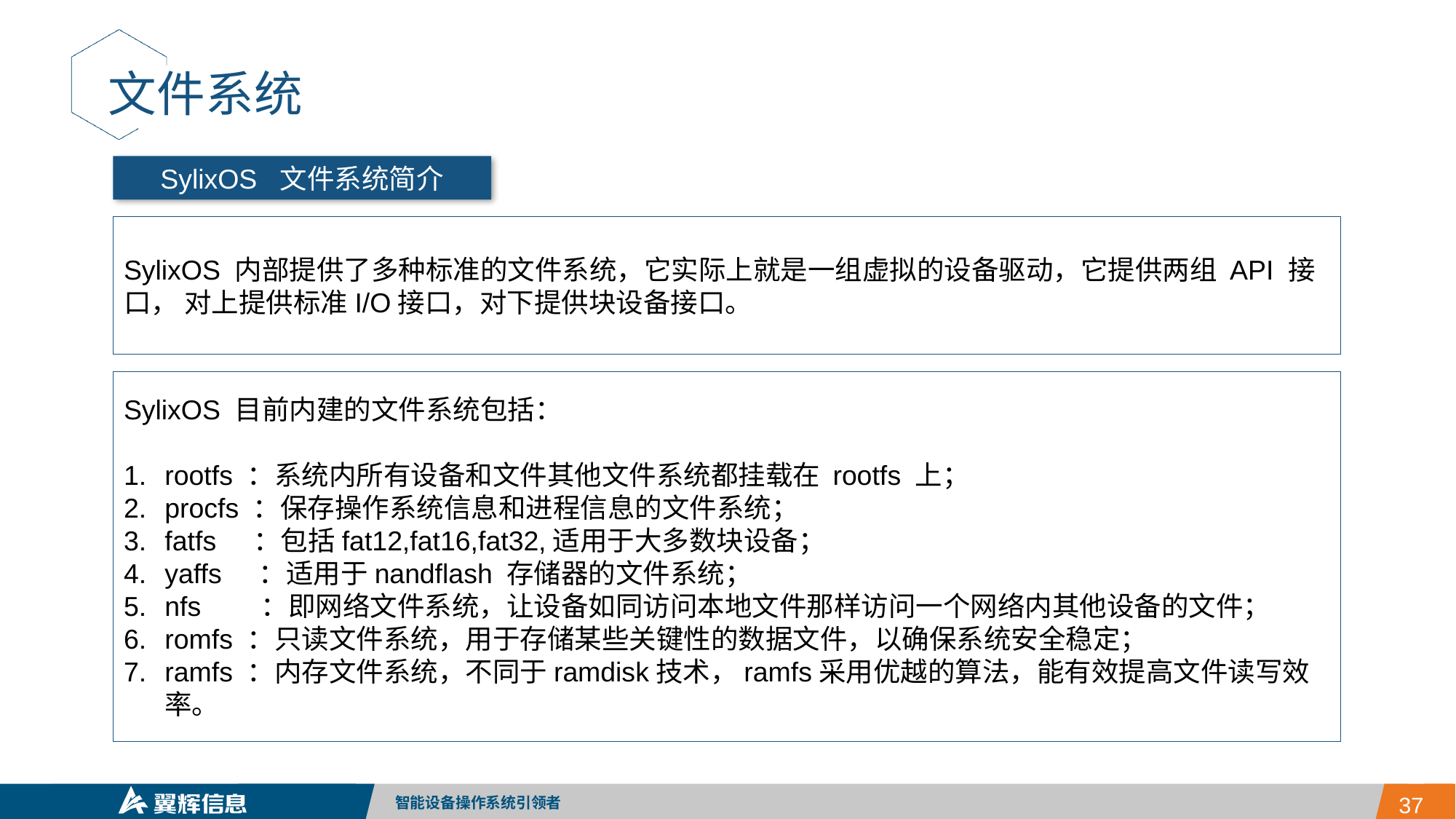

文件系统
SylixOS 文件系统简介
SylixOS 内部提供了多种标准的文件系统，它实际上就是一组虚拟的设备驱动，它提供两组 API 接口， 对上提供标准I/O接口，对下提供块设备接口。
SylixOS 目前内建的文件系统包括：

rootfs ：系统内所有设备和文件其他文件系统都挂载在 rootfs 上；
procfs ：保存操作系统信息和进程信息的文件系统；
fatfs    ：包括fat12,fat16,fat32,适用于大多数块设备；
yaffs    ：适用于nandflash 存储器的文件系统；
nfs       ：即网络文件系统，让设备如同访问本地文件那样访问一个网络内其他设备的文件；
romfs ：只读文件系统，用于存储某些关键性的数据文件，以确保系统安全稳定；
ramfs ：内存文件系统，不同于ramdisk技术，ramfs采用优越的算法，能有效提高文件读写效率。